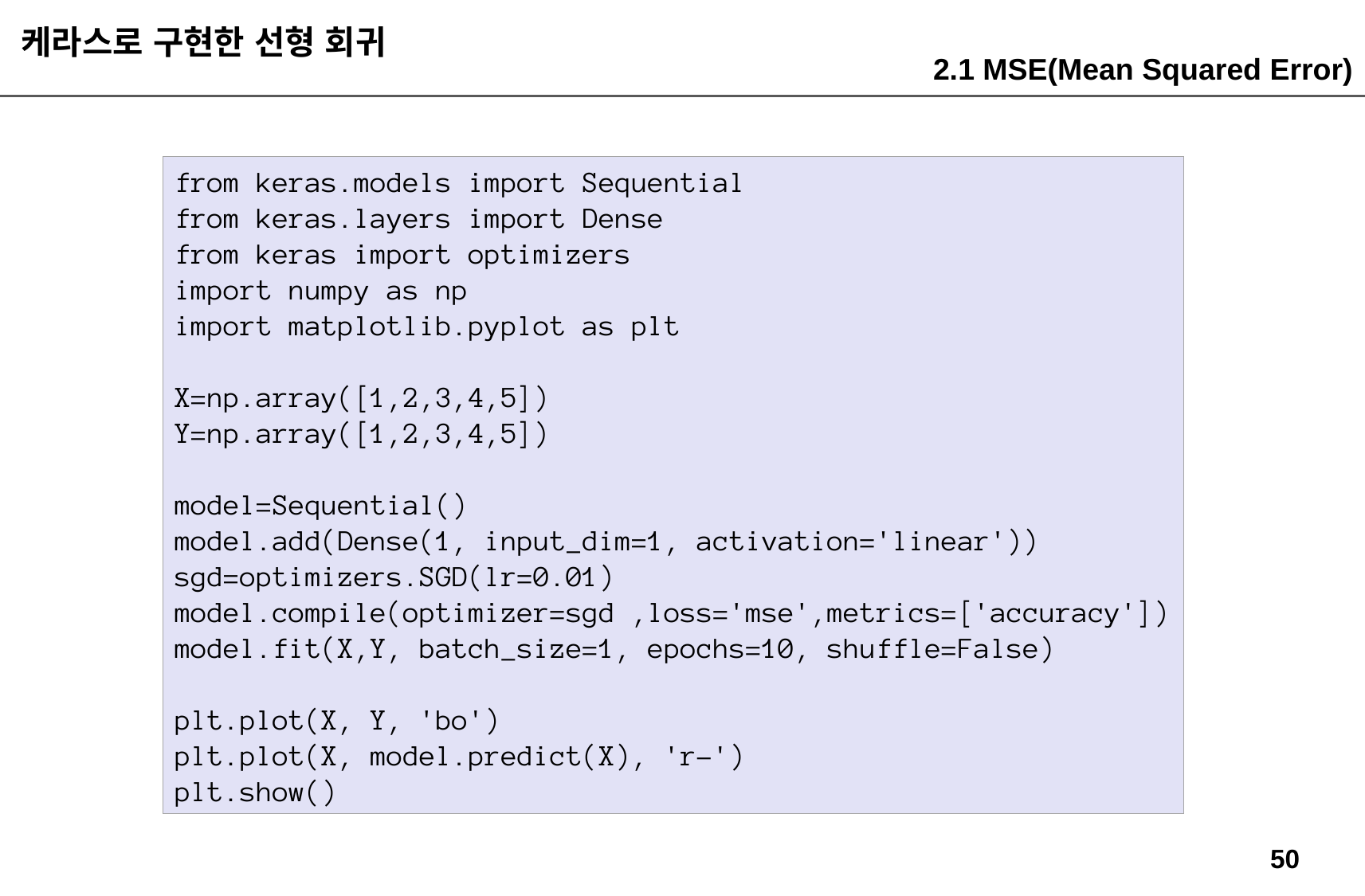

케라스로 구현한 선형 회귀
2.1 MSE(Mean Squared Error)
from keras.models import Sequential
from keras.layers import Dense
from keras import optimizers
import numpy as np
import matplotlib.pyplot as plt

X=np.array([1,2,3,4,5])
Y=np.array([1,2,3,4,5])

model=Sequential()
model.add(Dense(1, input_dim=1, activation='linear'))
sgd=optimizers.SGD(lr=0.01)
model.compile(optimizer=sgd ,loss='mse',metrics=['accuracy'])
model.fit(X,Y, batch_size=1, epochs=10, shuffle=False)

plt.plot(X, Y, 'bo')
plt.plot(X, model.predict(X), 'r-')
plt.show()